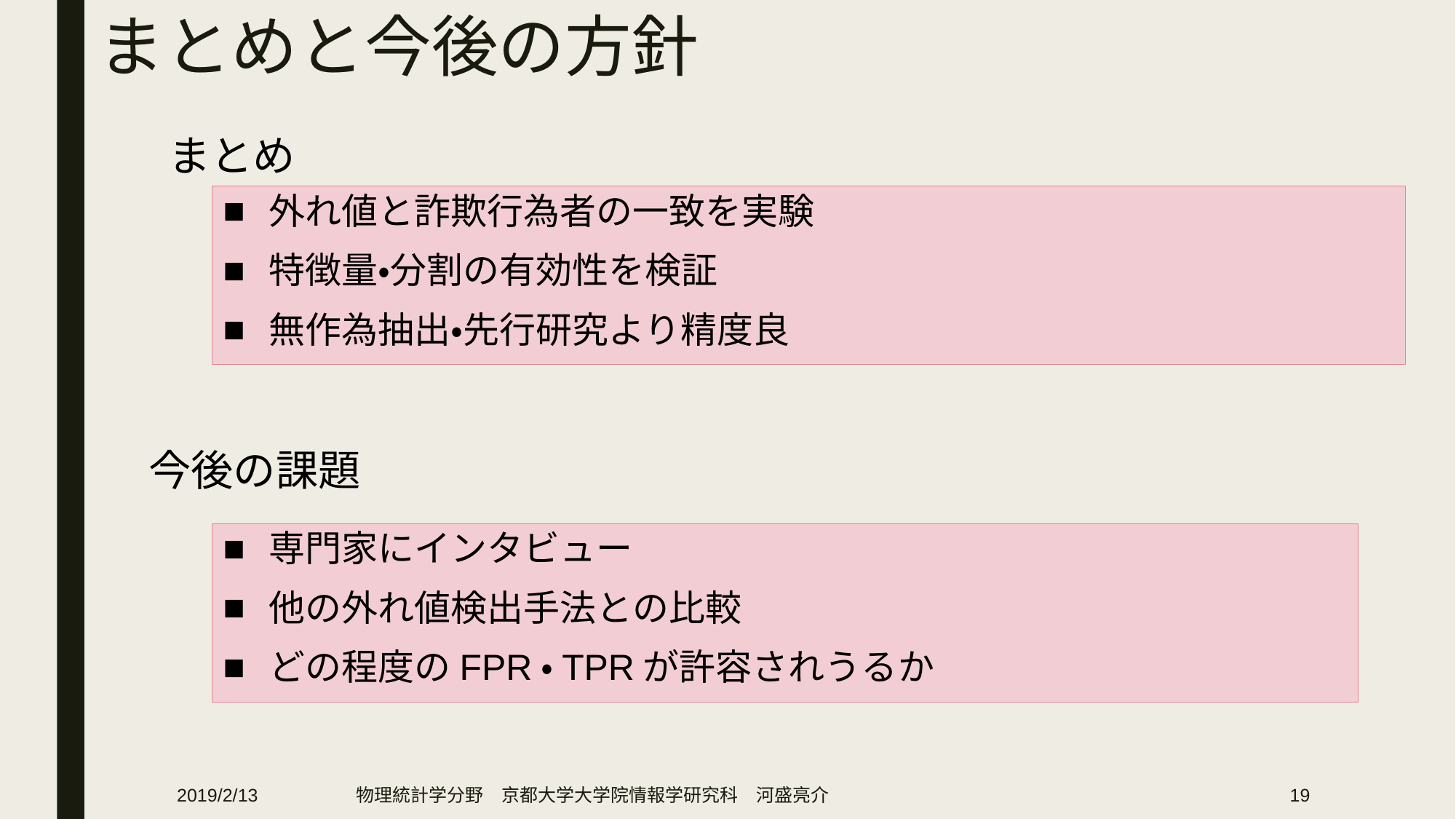

# まとめと今後の方針
まとめ
外れ値と詐欺行為者の一致を実験
特徴量・分割の有効性を検証
無作為抽出・先行研究より精度良

今後の課題
専門家にインタビュー
他の外れ値検出手法との比較
どの程度のFPR・TPRが許容されうるか
2019/2/13
物理統計学分野　京都大学大学院情報学研究科　河盛亮介
19